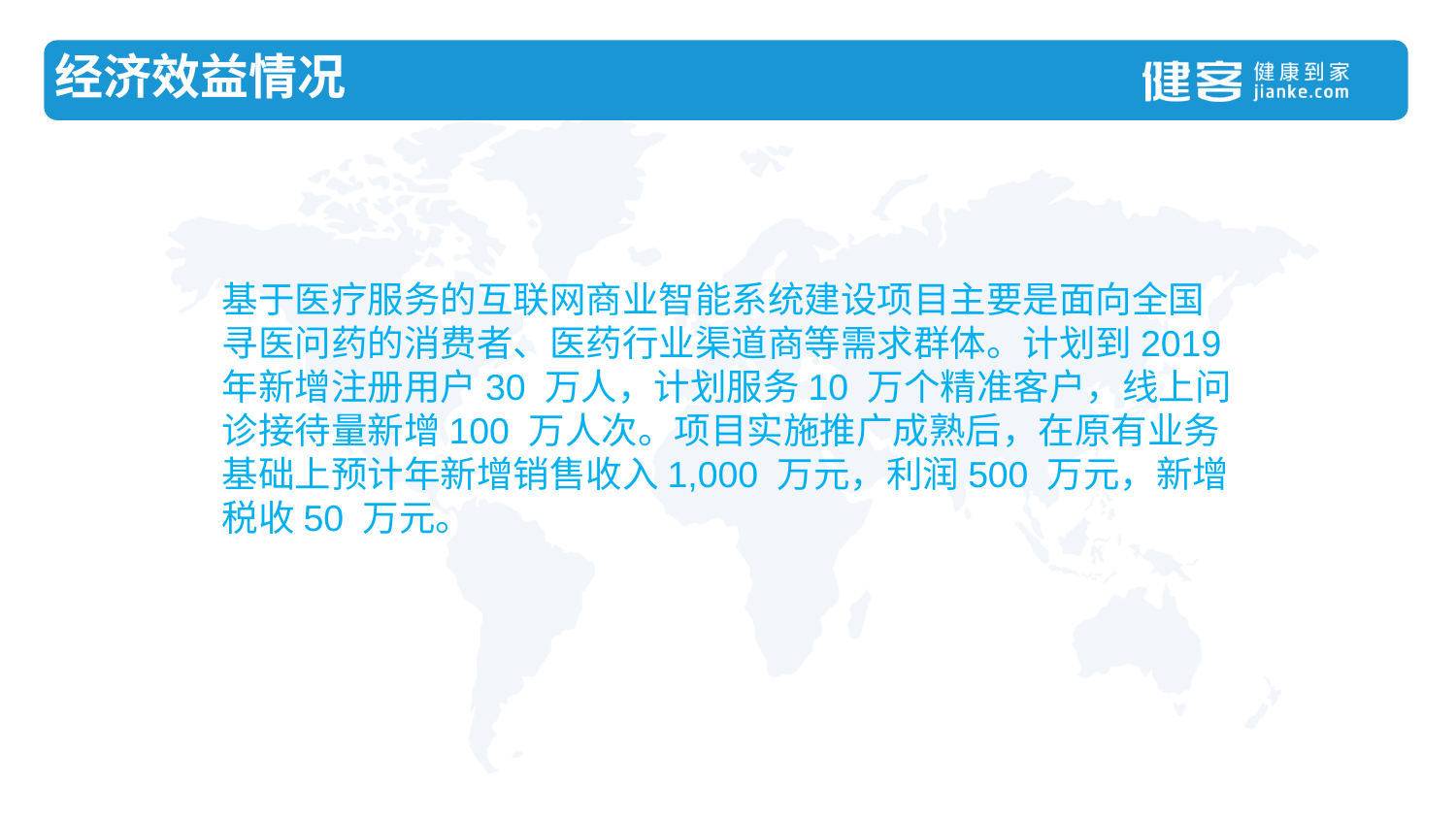

经济效益情况
基于医疗服务的互联网商业智能系统建设项目主要是面向全国寻医问药的消费者、医药行业渠道商等需求群体。计划到2019 年新增注册用户30 万人，计划服务10 万个精准客户，线上问诊接待量新增100 万人次。项目实施推广成熟后，在原有业务基础上预计年新增销售收入1,000 万元，利润500 万元，新增税收50 万元。